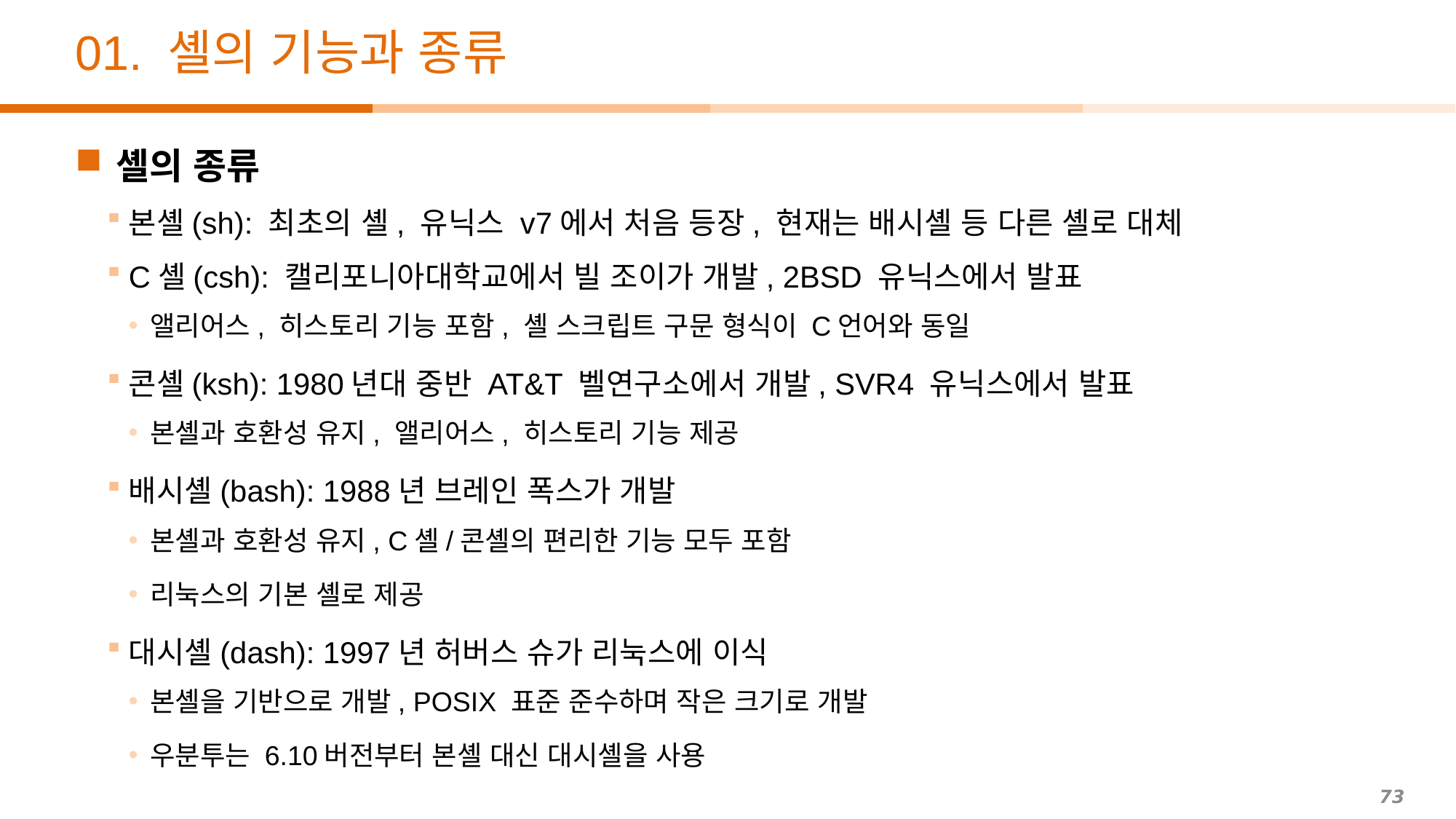

# 01. 셸의 기능과 종류
셸의 종류
본셸(sh): 최초의 셸, 유닉스 v7에서 처음 등장, 현재는 배시셸 등 다른 셸로 대체
C셸(csh): 캘리포니아대학교에서 빌 조이가 개발, 2BSD 유닉스에서 발표
앨리어스, 히스토리 기능 포함, 셸 스크립트 구문 형식이 C언어와 동일
콘셸(ksh): 1980년대 중반 AT&T 벨연구소에서 개발, SVR4 유닉스에서 발표
본셸과 호환성 유지, 앨리어스, 히스토리 기능 제공
배시셸(bash): 1988년 브레인 폭스가 개발
본셸과 호환성 유지, C셸/콘셸의 편리한 기능 모두 포함
리눅스의 기본 셸로 제공
대시셸(dash): 1997년 허버스 슈가 리눅스에 이식
본셸을 기반으로 개발, POSIX 표준 준수하며 작은 크기로 개발
우분투는 6.10버전부터 본셸 대신 대시셸을 사용